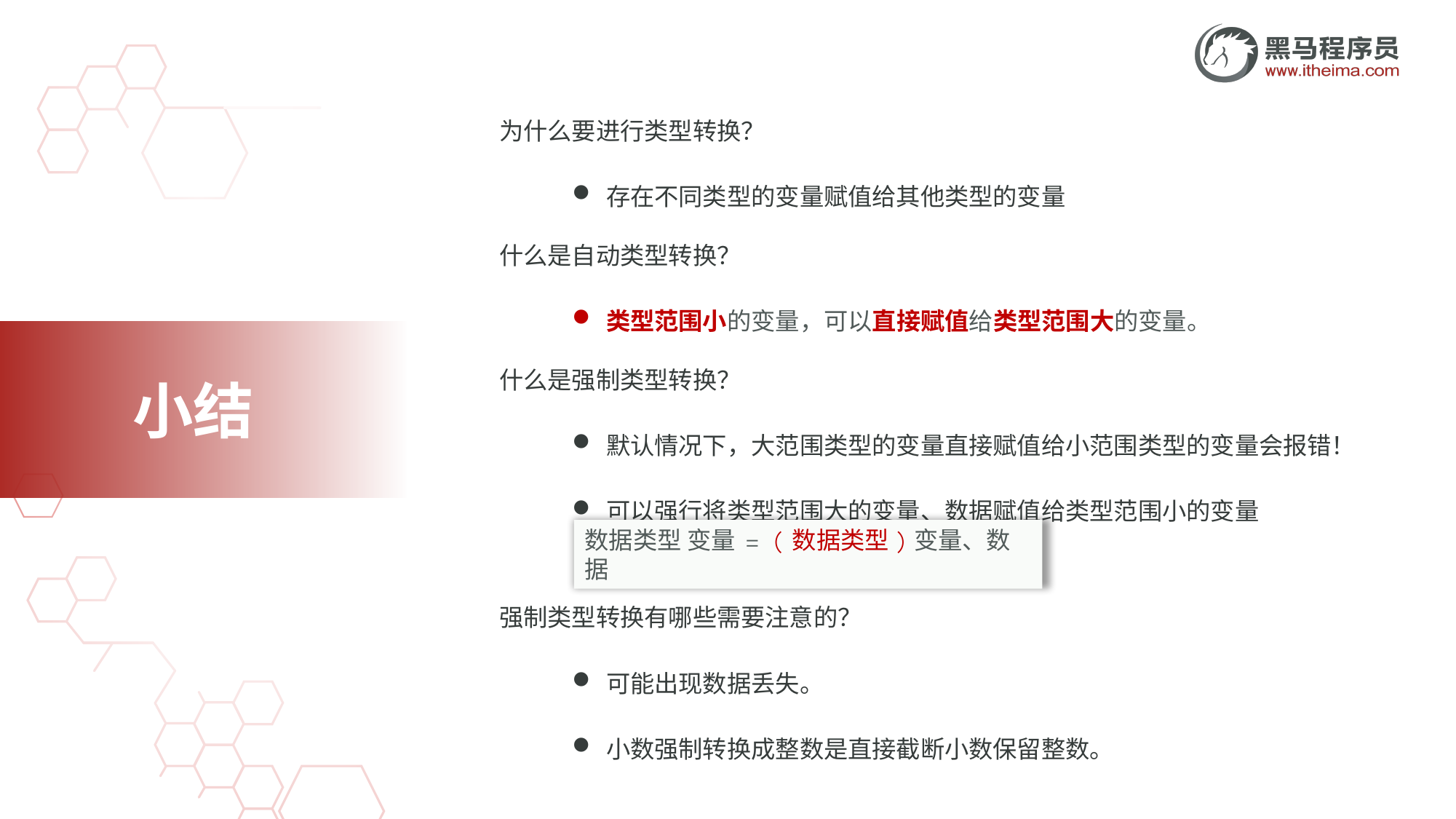

为什么要进行类型转换？
存在不同类型的变量赋值给其他类型的变量
什么是自动类型转换？
类型范围小的变量，可以直接赋值给类型范围大的变量。
什么是强制类型转换？
默认情况下，大范围类型的变量直接赋值给小范围类型的变量会报错！
可以强行将类型范围大的变量、数据赋值给类型范围小的变量

强制类型转换有哪些需要注意的？
可能出现数据丢失。
小数强制转换成整数是直接截断小数保留整数。

数据类型 变量 = (数据类型)变量、数据